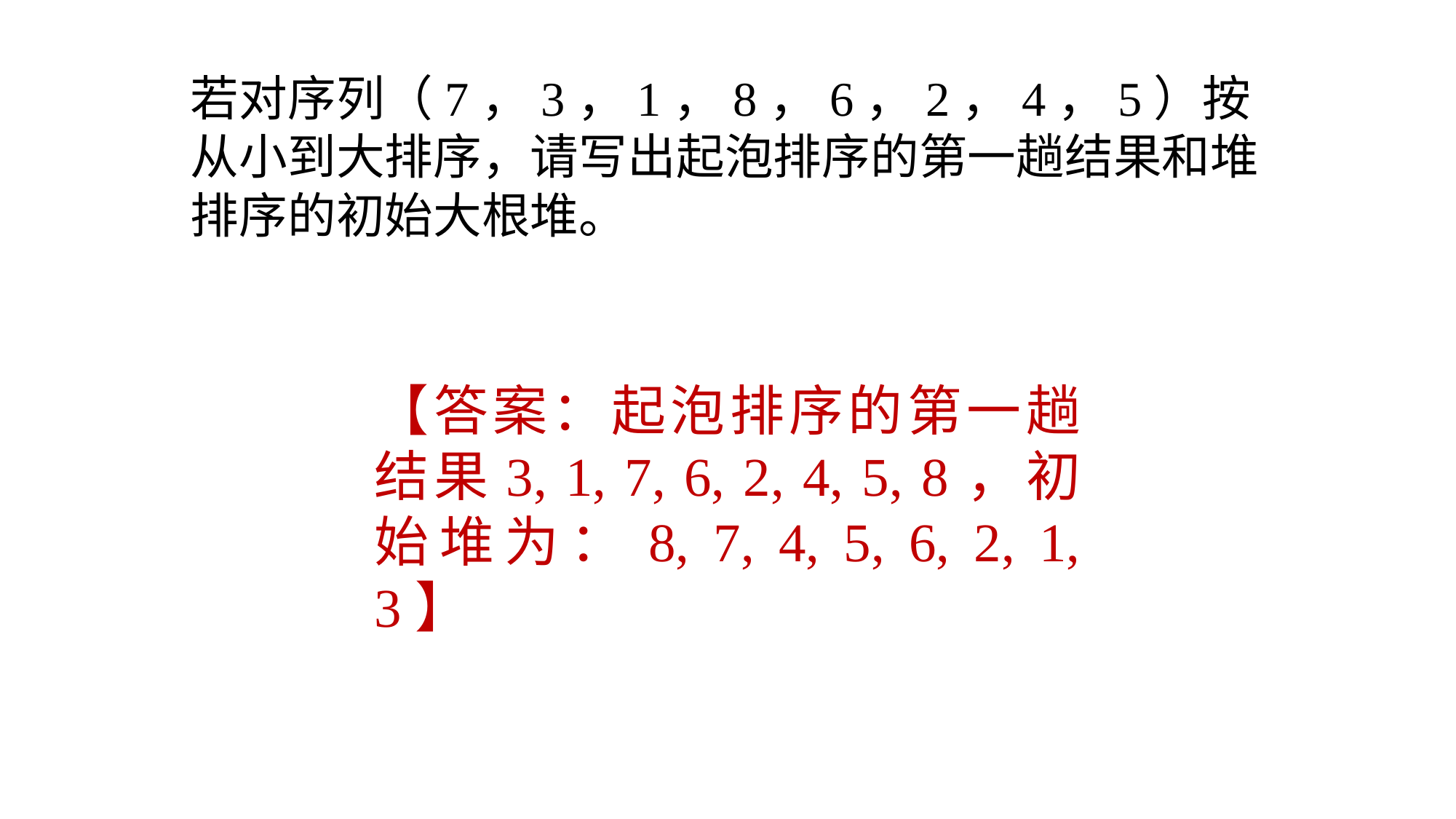

若对序列（7，3，1，8，6，2，4，5）按从小到大排序，请写出起泡排序的第一趟结果和堆排序的初始大根堆。
【答案：起泡排序的第一趟结果3, 1, 7, 6, 2, 4, 5, 8，初始堆为：8, 7, 4, 5, 6, 2, 1, 3】